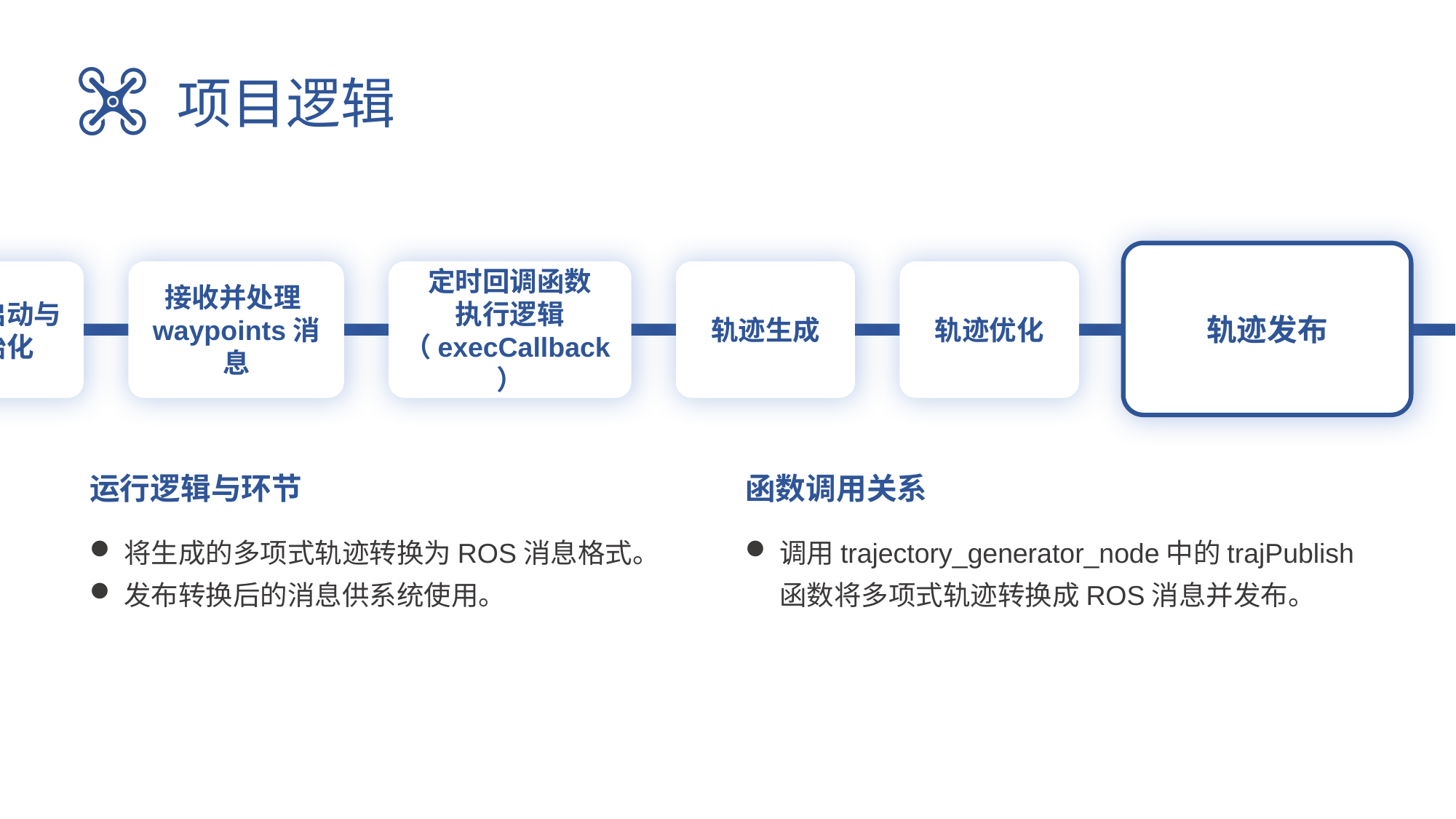

项目逻辑
轨迹发布
项目启动与初始化
接收并处理waypoints消息
定时回调函数
执行逻辑
（execCallback）
轨迹生成
轨迹优化

运行逻辑与环节
函数调用关系
将生成的多项式轨迹转换为ROS消息格式。
发布转换后的消息供系统使用。
调用trajectory_generator_node中的trajPublish函数将多项式轨迹转换成ROS消息并发布。